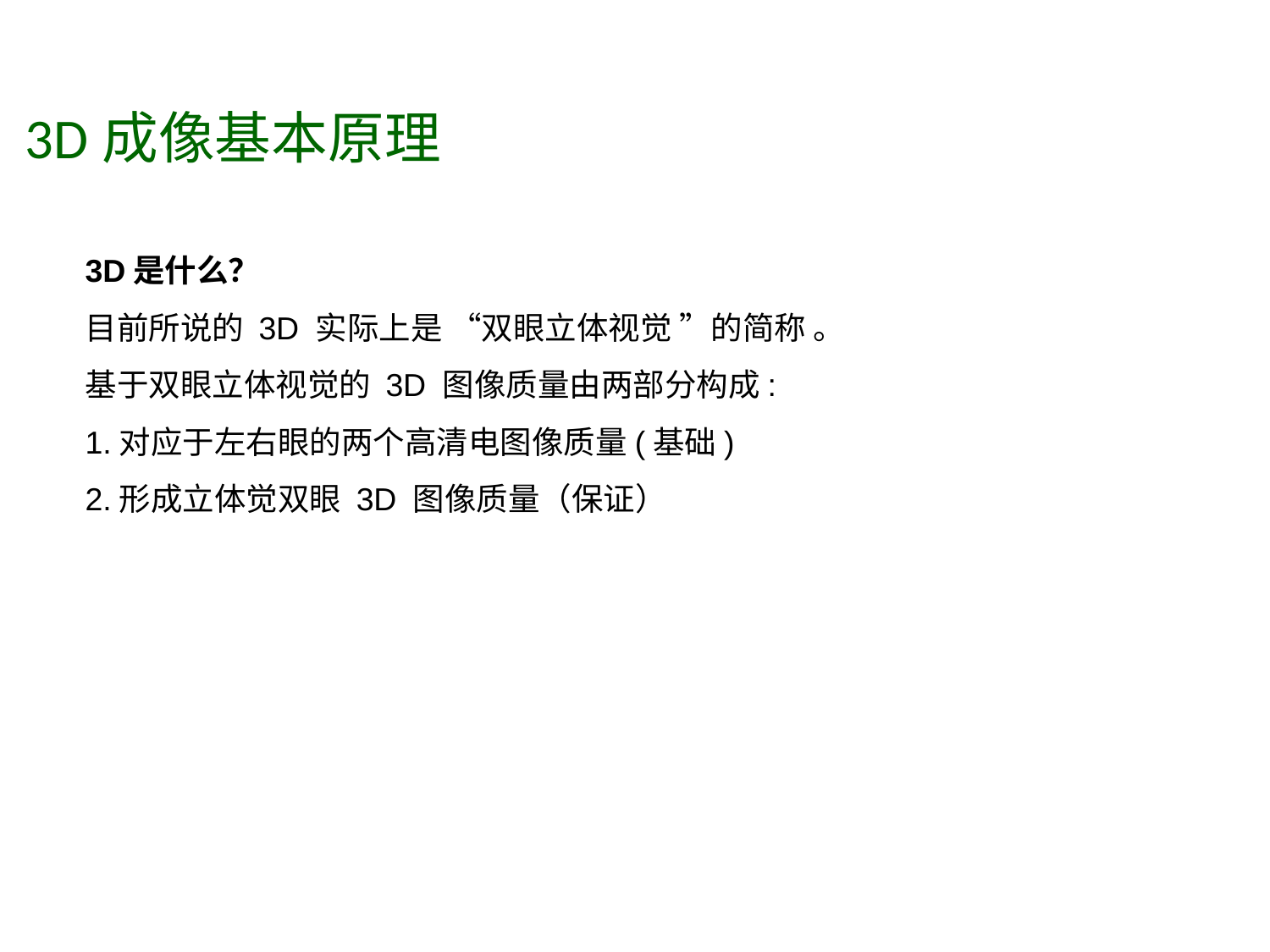

3D成像基本原理
3D是什么？
目前所说的 3D 实际上是 “双眼立体视觉 ”的简称 。
基于双眼立体视觉的 3D 图像质量由两部分构成:
1.对应于左右眼的两个高清电图像质量(基础)
2.形成立体觉双眼 3D 图像质量（保证）